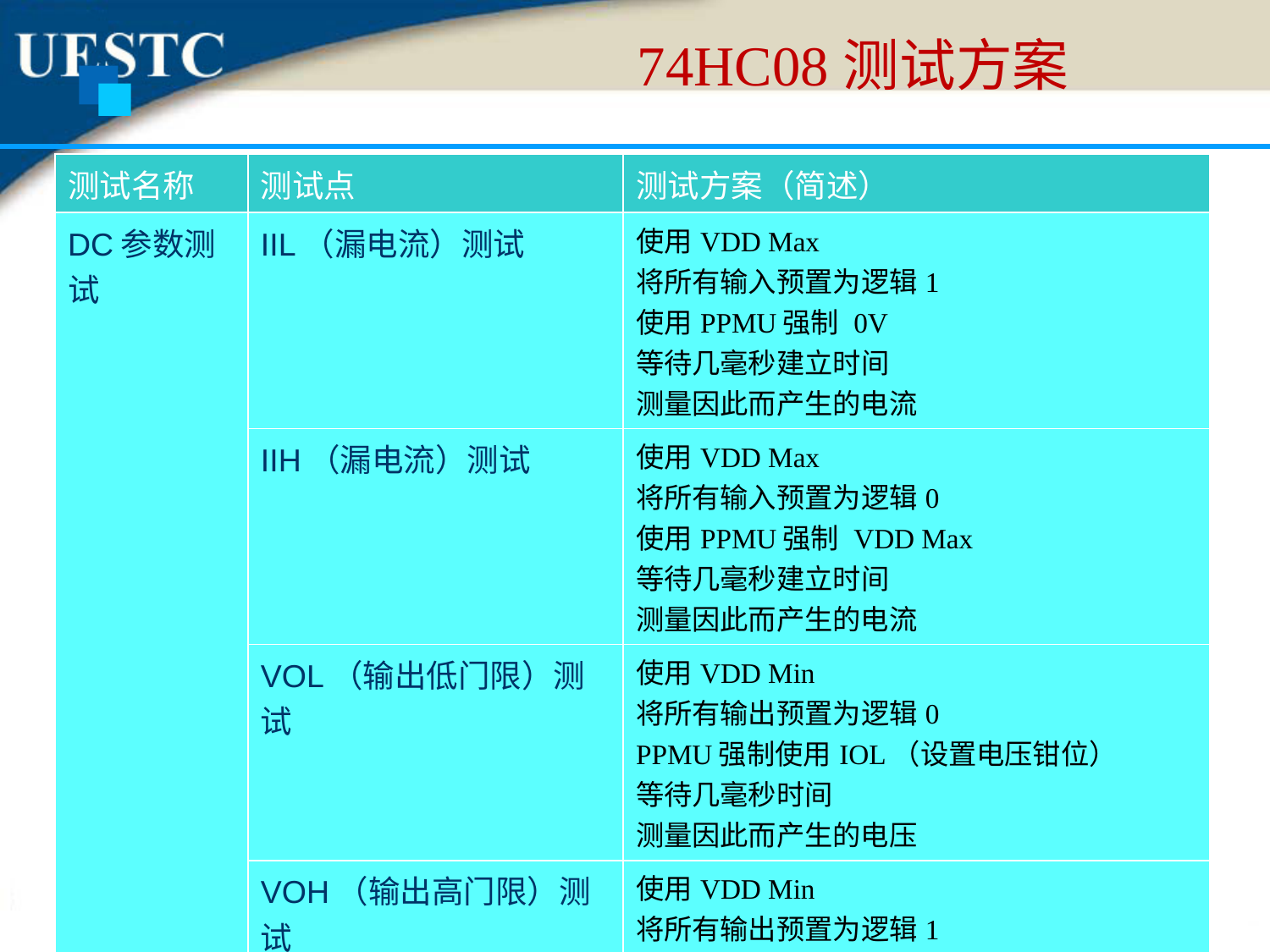

74HC08测试方案

| 测试名称 | 测试点 | 测试方案（简述） |
| --- | --- | --- |
| DC参数测试 | IIL（漏电流）测试 | 使用VDD Max 将所有输入预置为逻辑1 使用PPMU强制 0V 等待几毫秒建立时间 测量因此而产生的电流 |
|  | IIH（漏电流）测试 | 使用VDD Max 将所有输入预置为逻辑0 使用PPMU强制 VDD Max 等待几毫秒建立时间 测量因此而产生的电流 |
|  | VOL（输出低门限）测试 | 使用VDD Min 将所有输出预置为逻辑0 PPMU强制使用IOL（设置电压钳位） 等待几毫秒时间 测量因此而产生的电压 |
|  | VOH（输出高门限）测试 | 使用VDD Min 将所有输出预置为逻辑1 PPMU强制使用IOH（设置电压钳位） 等待几毫秒时间 测量因此而产生的电压 |